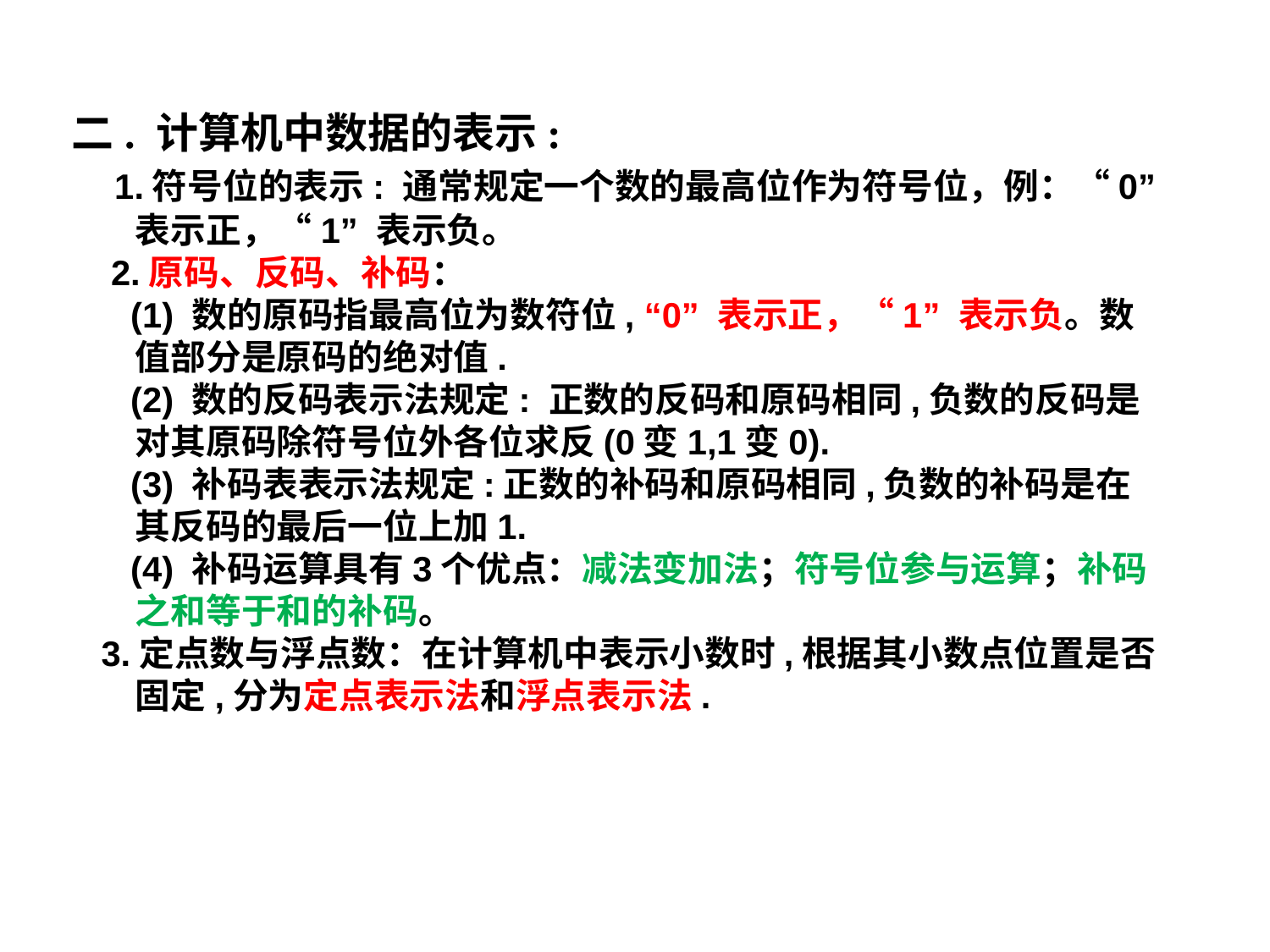

二. 计算机中数据的表示:
    1.符号位的表示: 通常规定一个数的最高位作为符号位，例：“0” 表示正，“1” 表示负。
    2.原码、反码、补码：
      (1) 数的原码指最高位为数符位, “0” 表示正，“1” 表示负。数值部分是原码的绝对值.
      (2) 数的反码表示法规定: 正数的反码和原码相同,负数的反码是对其原码除符号位外各位求反(0变1,1变0).
      (3) 补码表表示法规定:正数的补码和原码相同,负数的补码是在其反码的最后一位上加1.
      (4) 补码运算具有3个优点：减法变加法；符号位参与运算；补码之和等于和的补码。
   3.定点数与浮点数：在计算机中表示小数时,根据其小数点位置是否固定,分为定点表示法和浮点表示法.